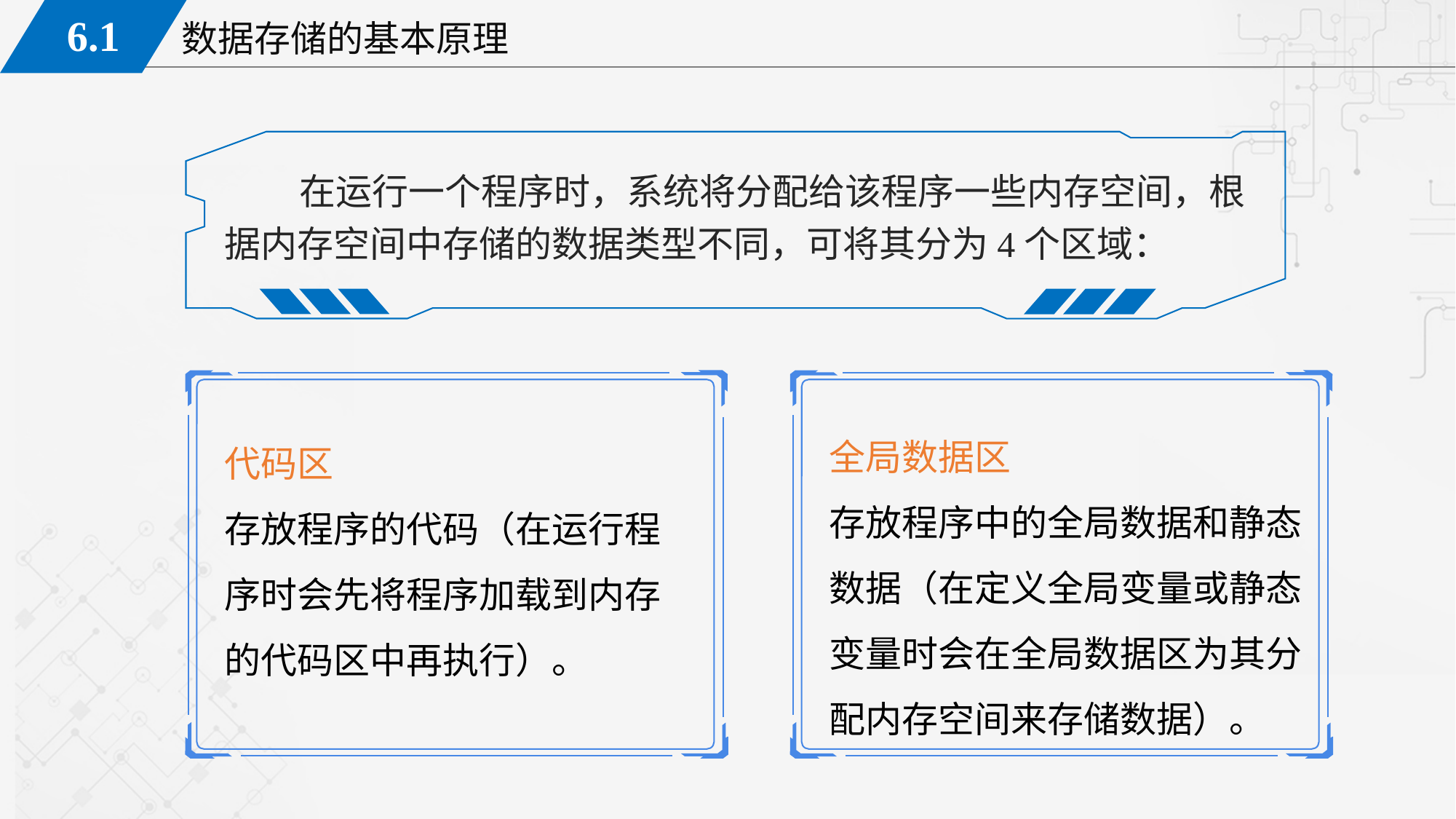

在运行一个程序时，系统将分配给该程序一些内存空间，根据内存空间中存储的数据类型不同，可将其分为4个区域：

全局数据区
存放程序中的全局数据和静态数据（在定义全局变量或静态变量时会在全局数据区为其分配内存空间来存储数据）。
代码区
存放程序的代码（在运行程序时会先将程序加载到内存的代码区中再执行）。